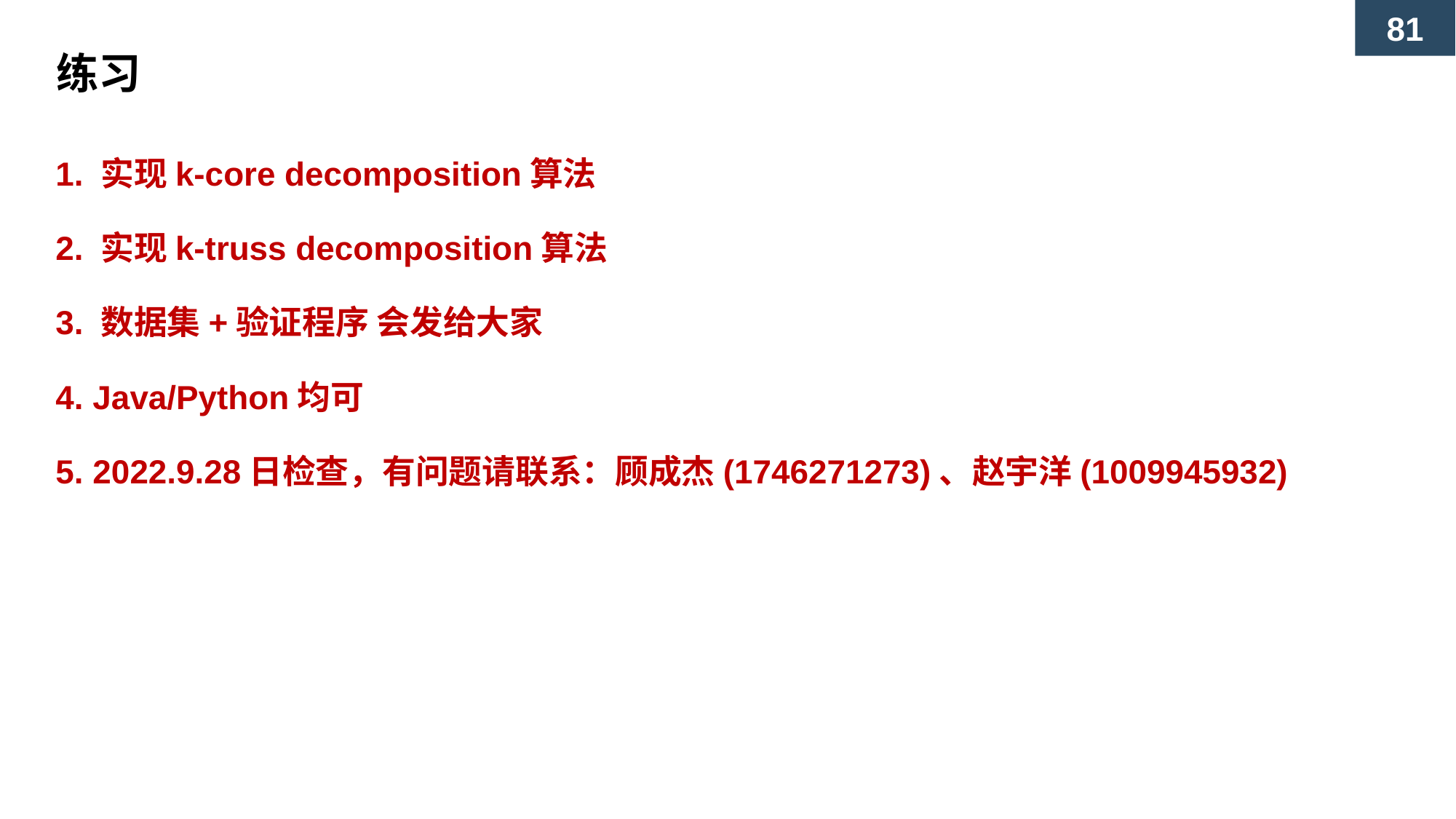

练习
1. 实现k-core decomposition算法
2. 实现k-truss decomposition算法
3. 数据集+验证程序 会发给大家
4. Java/Python均可
5. 2022.9.28日检查，有问题请联系：顾成杰(1746271273)、赵宇洋(1009945932)